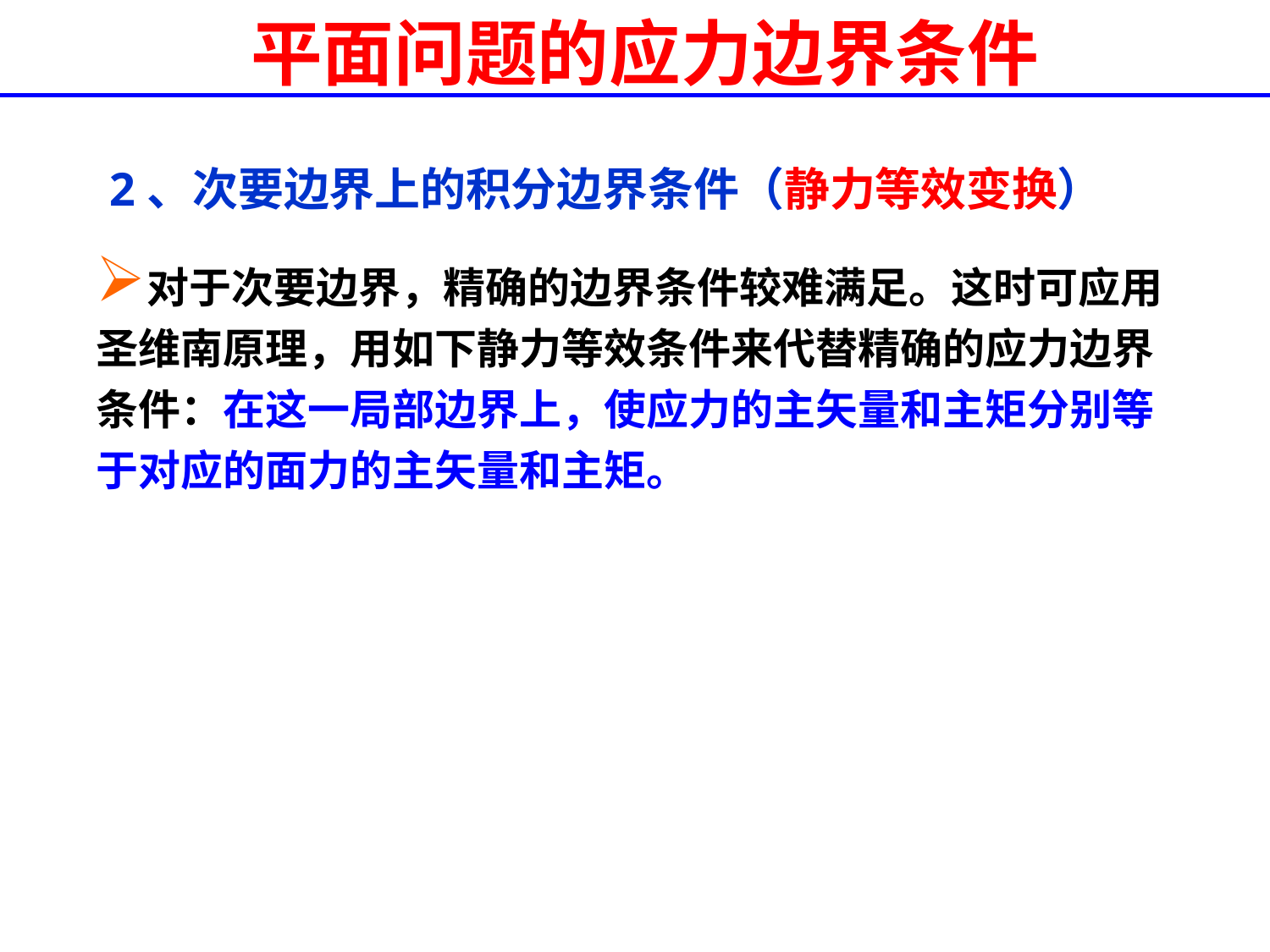

# 平面问题的应力边界条件
2、次要边界上的积分边界条件（静力等效变换）
对于次要边界，精确的边界条件较难满足。这时可应用圣维南原理，用如下静力等效条件来代替精确的应力边界条件：在这一局部边界上，使应力的主矢量和主矩分别等于对应的面力的主矢量和主矩。